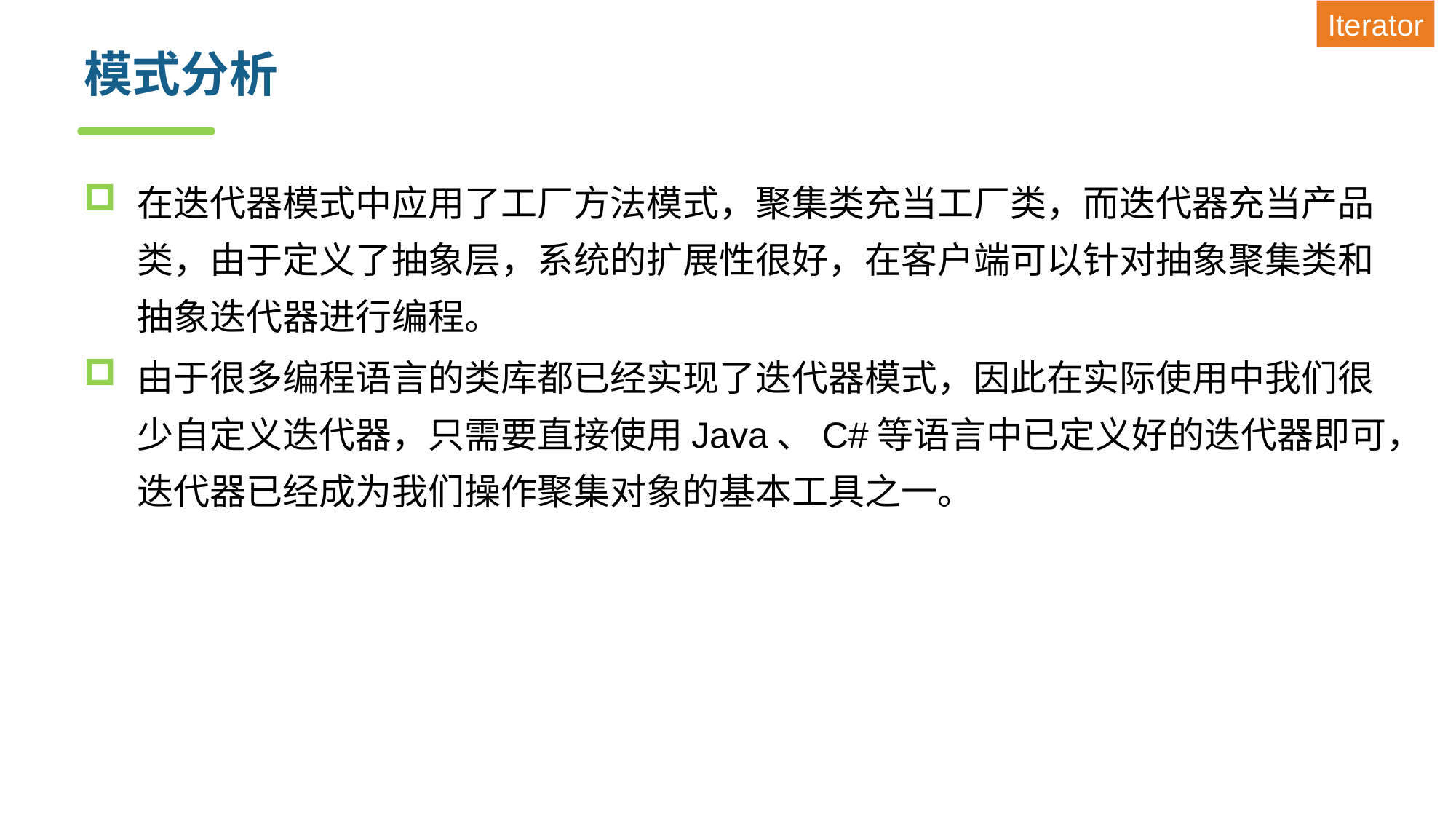

Iterator
# 模式分析
在迭代器模式中应用了工厂方法模式，聚集类充当工厂类，而迭代器充当产品类，由于定义了抽象层，系统的扩展性很好，在客户端可以针对抽象聚集类和抽象迭代器进行编程。
由于很多编程语言的类库都已经实现了迭代器模式，因此在实际使用中我们很少自定义迭代器，只需要直接使用Java、C#等语言中已定义好的迭代器即可，迭代器已经成为我们操作聚集对象的基本工具之一。
191